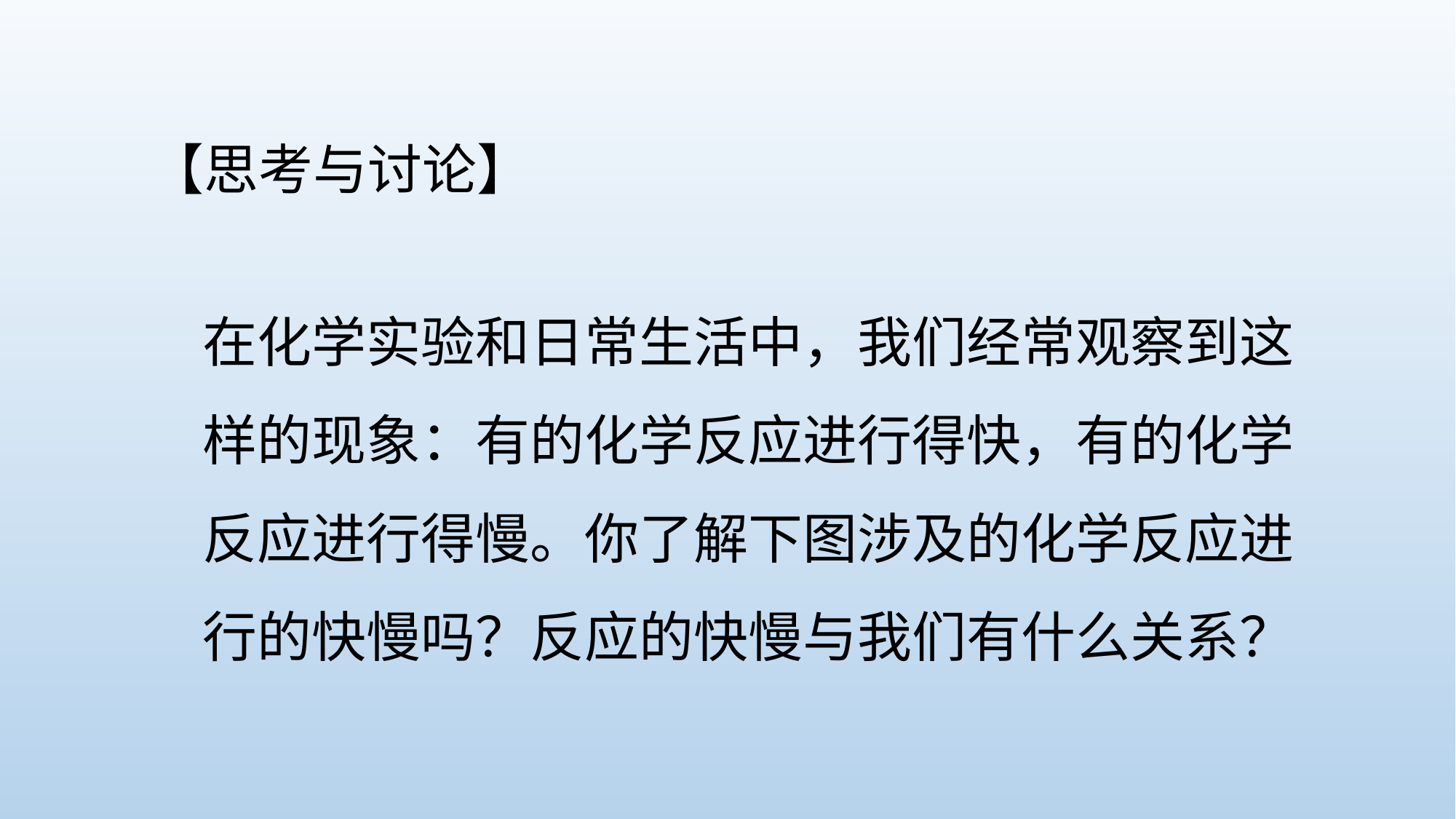

【思考与讨论】
在化学实验和日常生活中，我们经常观察到这样的现象：有的化学反应进行得快，有的化学反应进行得慢。你了解下图涉及的化学反应进行的快慢吗？反应的快慢与我们有什么关系？